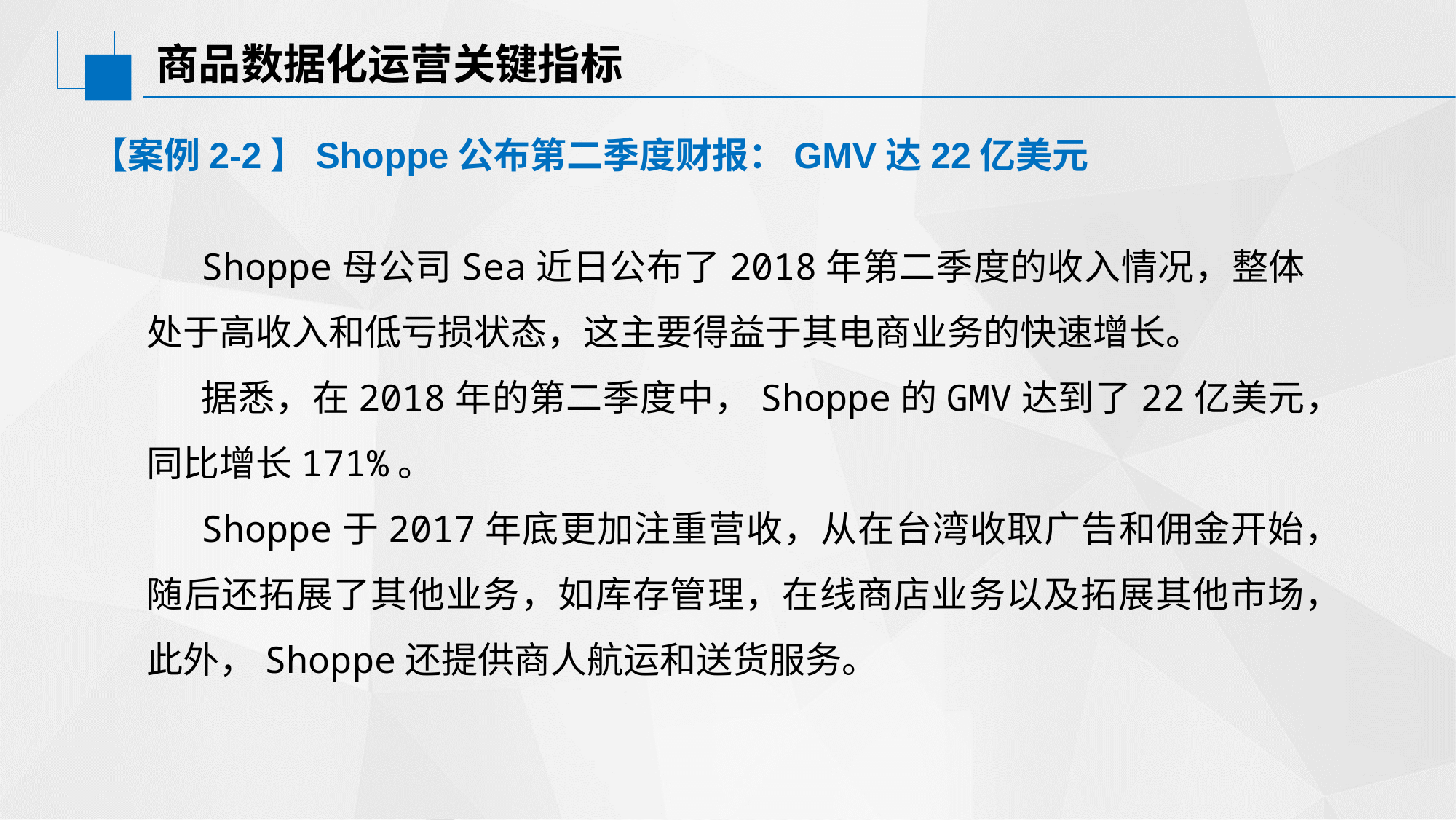

# 商品数据化运营关键指标
【案例2-2】Shoppe公布第二季度财报：GMV达22亿美元
Shoppe母公司Sea近日公布了2018年第二季度的收入情况，整体处于高收入和低亏损状态，这主要得益于其电商业务的快速增长。
据悉，在2018年的第二季度中，Shoppe的GMV达到了22亿美元，同比增长171%。
Shoppe于2017年底更加注重营收，从在台湾收取广告和佣金开始，随后还拓展了其他业务，如库存管理，在线商店业务以及拓展其他市场，此外，Shoppe还提供商人航运和送货服务。